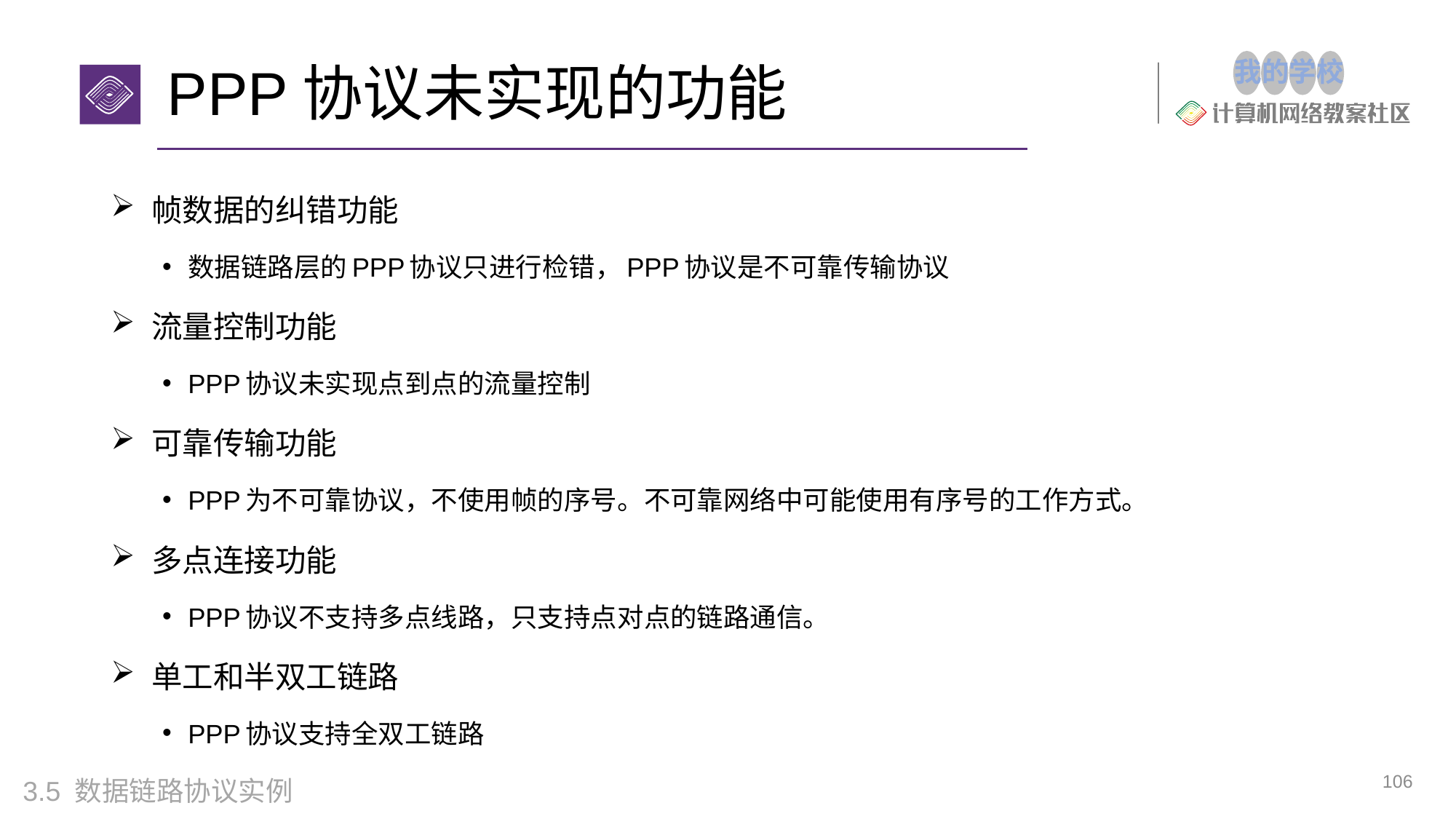

# PPP协议未实现的功能
帧数据的纠错功能
数据链路层的PPP协议只进行检错，PPP协议是不可靠传输协议
流量控制功能
PPP协议未实现点到点的流量控制
可靠传输功能
PPP为不可靠协议，不使用帧的序号。不可靠网络中可能使用有序号的工作方式。
多点连接功能
PPP协议不支持多点线路，只支持点对点的链路通信。
单工和半双工链路
PPP协议支持全双工链路
106
3.5 数据链路协议实例